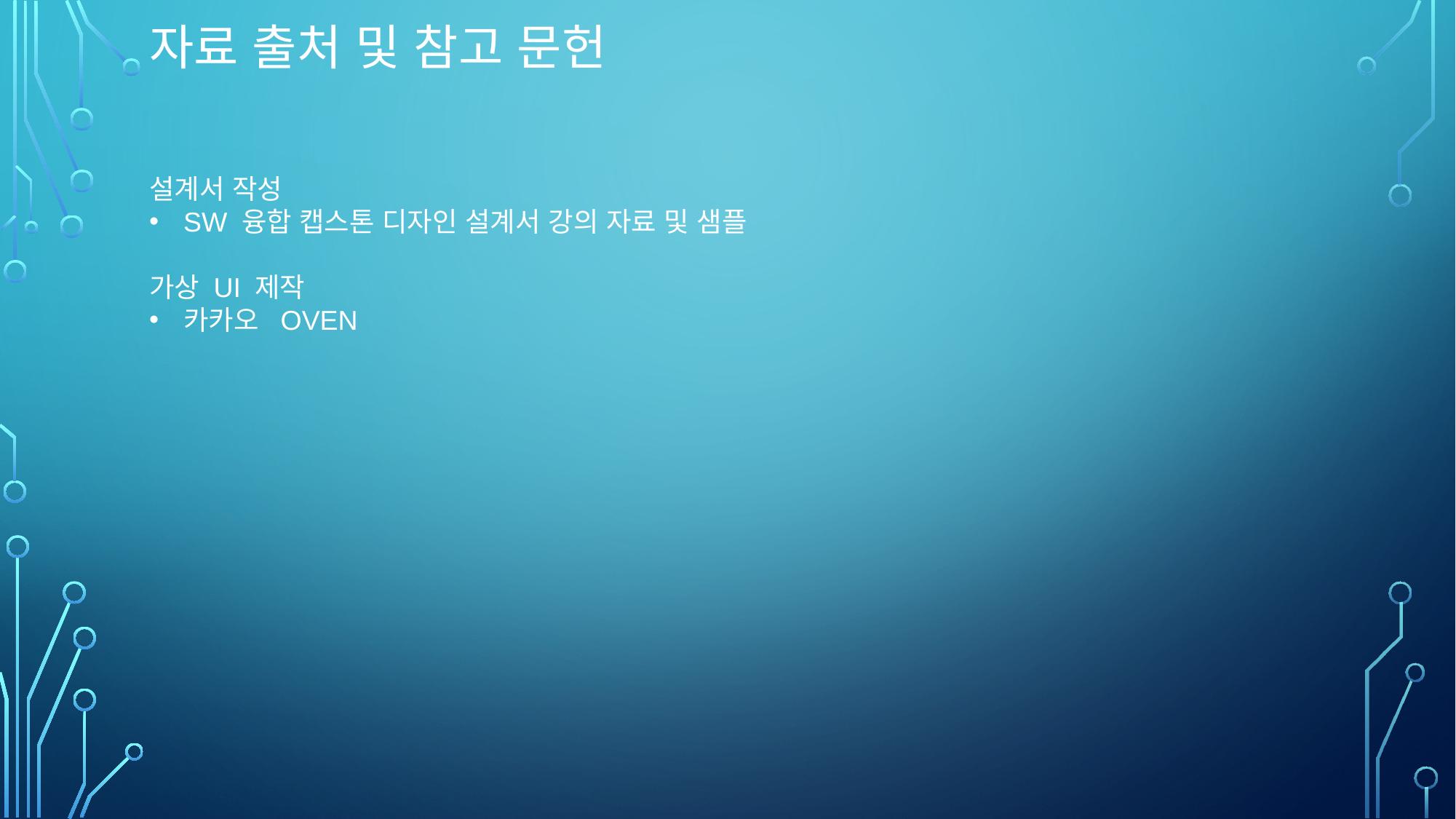

자료 출처 및 참고 문헌
설계서 작성
SW 융합 캡스톤 디자인 설계서 강의 자료 및 샘플

가상 UI 제작
카카오  OVEN